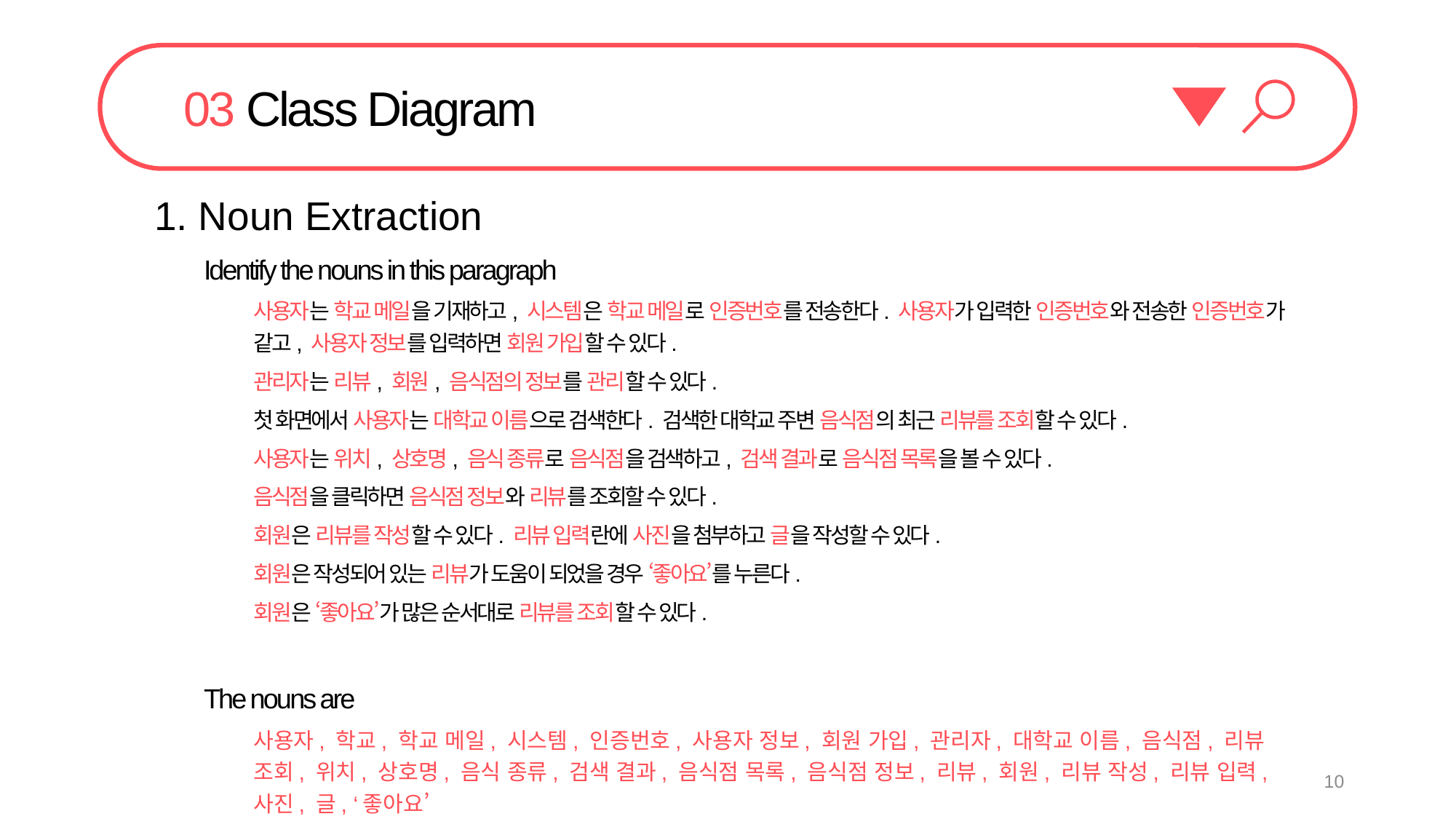

03 Class Diagram

1. Noun Extraction
Identify the nouns in this paragraph
사용자는 학교 메일을 기재하고, 시스템은 학교 메일로 인증번호를 전송한다. 사용자가 입력한 인증번호와 전송한 인증번호가 같고, 사용자 정보를 입력하면 회원 가입할 수 있다.
관리자는 리뷰, 회원, 음식점의 정보를 관리할 수 있다.
첫 화면에서 사용자는 대학교 이름으로 검색한다. 검색한 대학교 주변 음식점의 최근 리뷰를 조회할 수 있다.
사용자는 위치, 상호명, 음식 종류로 음식점을 검색하고, 검색 결과로 음식점 목록을 볼 수 있다.
음식점을 클릭하면 음식점 정보와 리뷰를 조회할 수 있다.
회원은 리뷰를 작성할 수 있다. 리뷰 입력란에 사진을 첨부하고 글을 작성할 수 있다.
회원은 작성되어 있는 리뷰가 도움이 되었을 경우 ‘좋아요’를 누른다.
회원은 ‘좋아요’가 많은 순서대로 리뷰를 조회할 수 있다.

The nouns are
사용자, 학교, 학교 메일, 시스템, 인증번호, 사용자 정보, 회원 가입, 관리자, 대학교 이름, 음식점, 리뷰 조회, 위치, 상호명, 음식 종류, 검색 결과, 음식점 목록, 음식점 정보, 리뷰, 회원, 리뷰 작성, 리뷰 입력, 사진, 글, ‘좋아요’
10